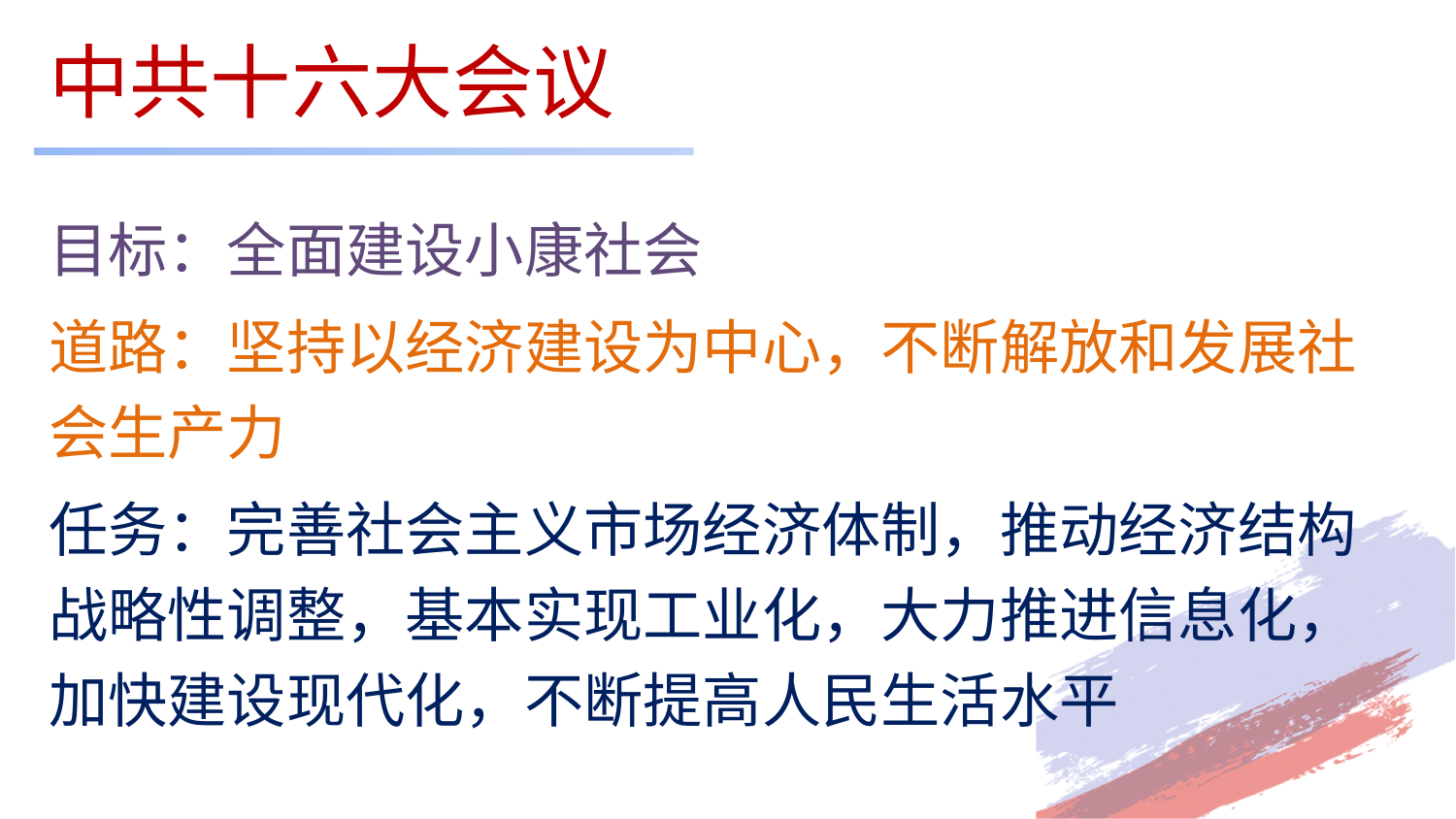

# 中共十六大会议
目标：全面建设小康社会
道路：坚持以经济建设为中心，不断解放和发展社会生产力
任务：完善社会主义市场经济体制，推动经济结构战略性调整，基本实现工业化，大力推进信息化，加快建设现代化，不断提高人民生活水平